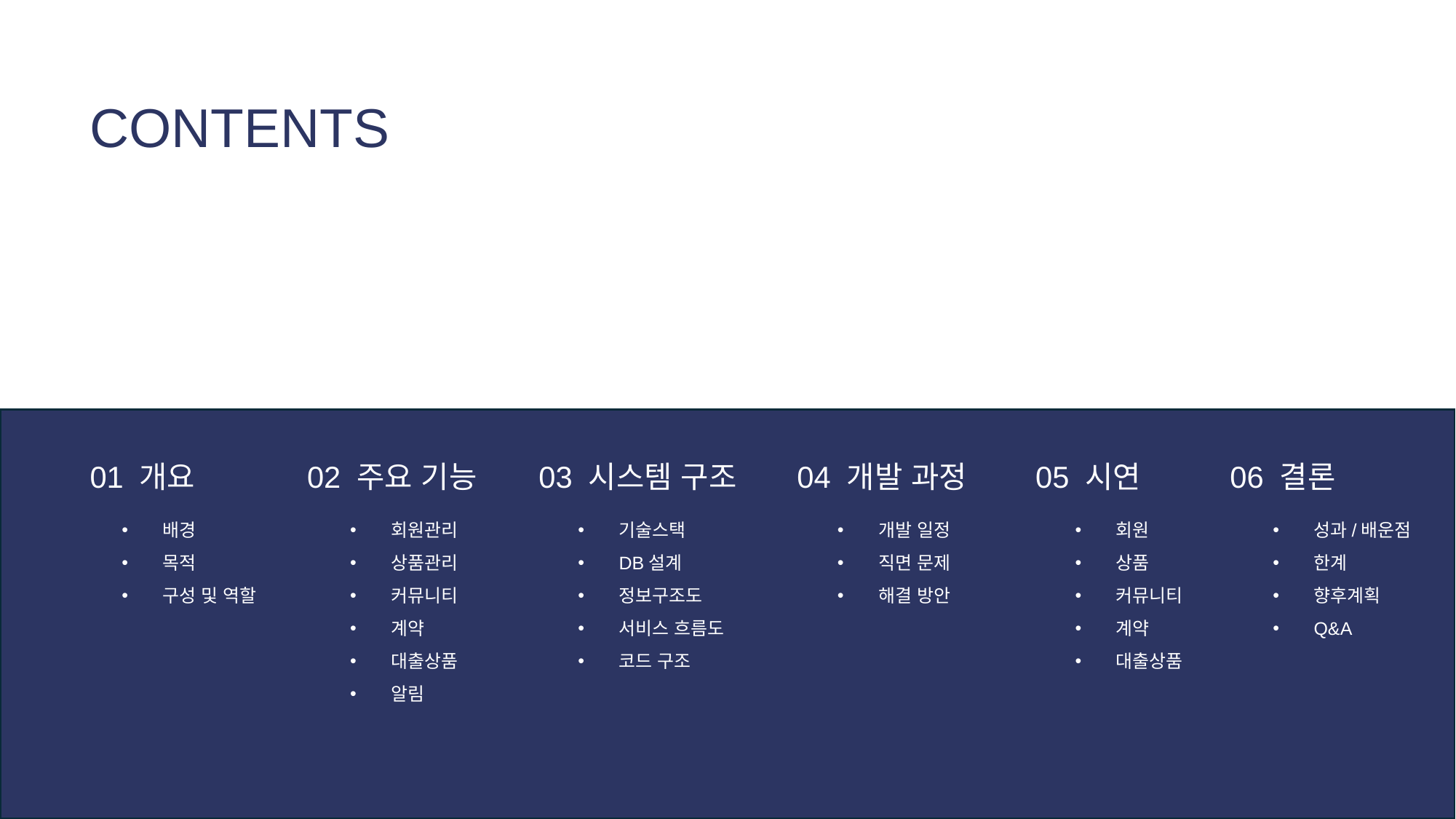

CONTENTS

01 개요
02 주요 기능
03 시스템 구조
04 개발 과정
05 시연
06 결론
배경
목적
구성 및 역할
회원관리
상품관리
커뮤니티
계약
대출상품
알림

기술스택
DB설계
정보구조도
서비스 흐름도
코드 구조

개발 일정
직면 문제
해결 방안
회원
상품
커뮤니티
계약
대출상품

성과/배운점
한계
향후계획
Q&A